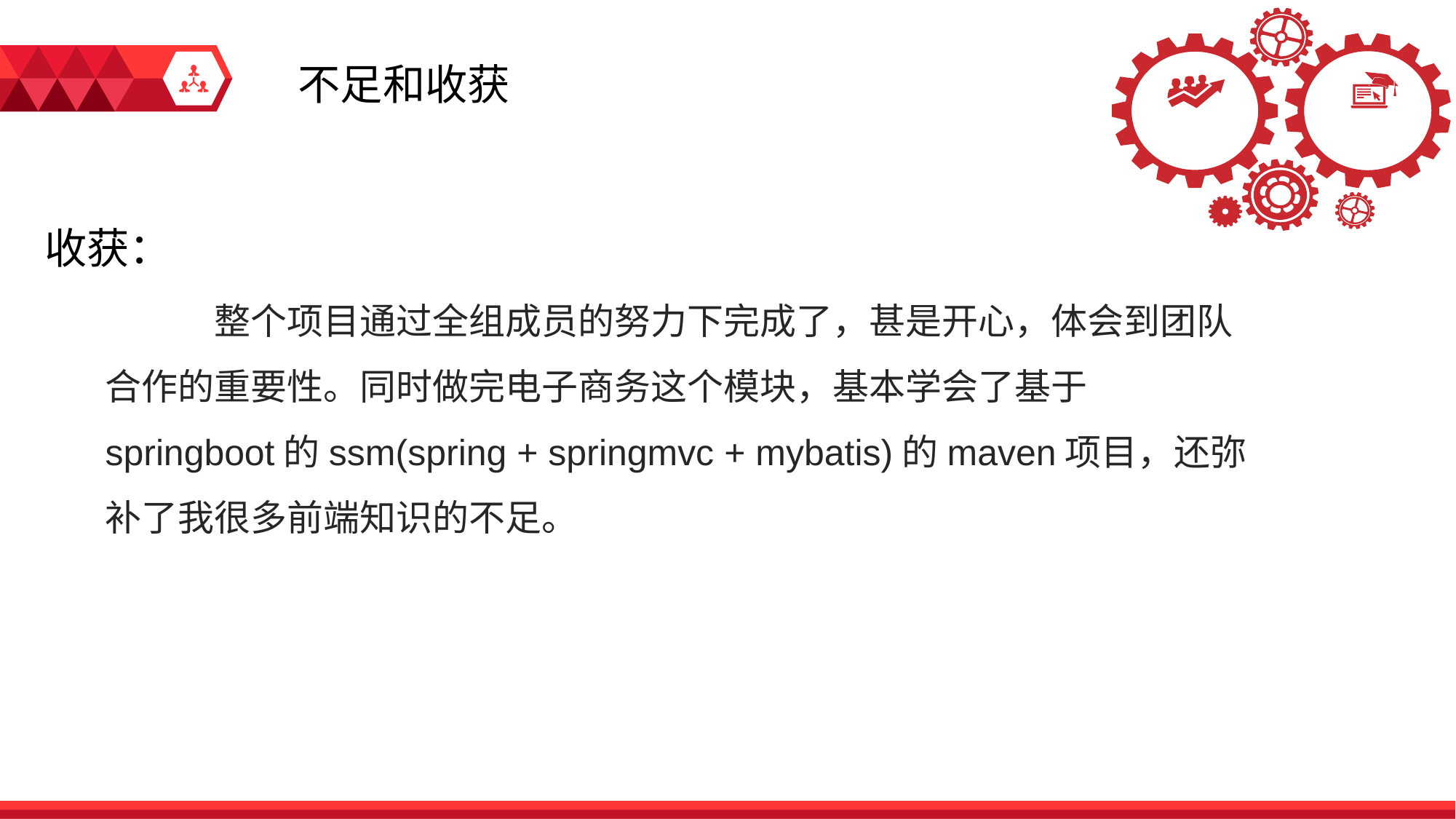

不足和收获

收获：

 	整个项目通过全组成员的努力下完成了，甚是开心，体会到团队合作的重要性。同时做完电子商务这个模块，基本学会了基于springboot的ssm(spring + springmvc + mybatis)的maven项目，还弥补了我很多前端知识的不足。